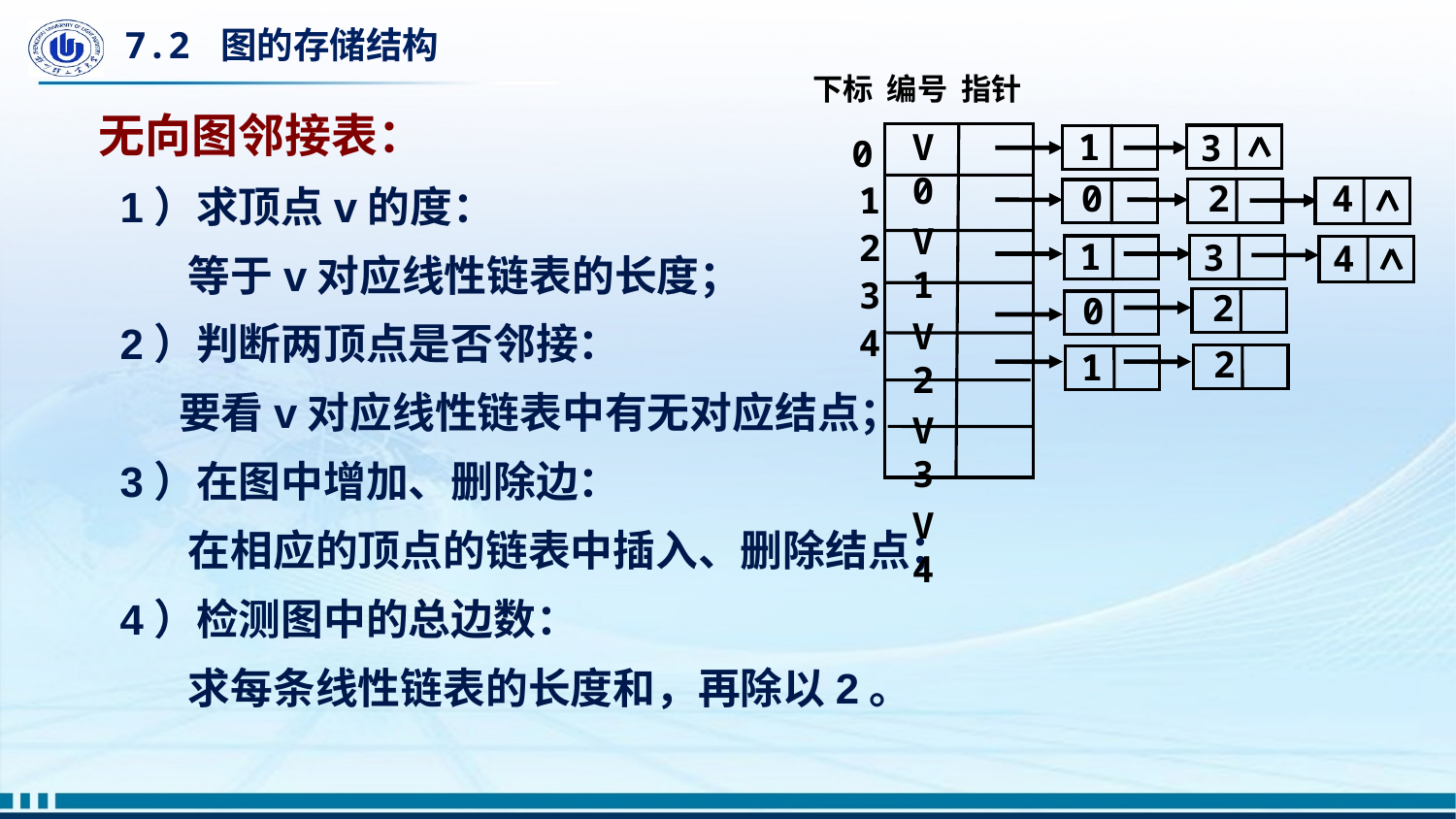

# 7.2 图的存储结构
下标  编号  指针
V0
V1
V2
V3
V4
  0
  1
  2
  3
  4

1

3

4

2

0

1

3

4

2

0

2

1

无向图邻接表：
1）求顶点v的度：
      等于v对应线性链表的长度；
2）判断两顶点是否邻接：
     要看v对应线性链表中有无对应结点；
3）在图中增加、删除边：
      在相应的顶点的链表中插入、删除结点；
4）检测图中的总边数：
      求每条线性链表的长度和，再除以2。